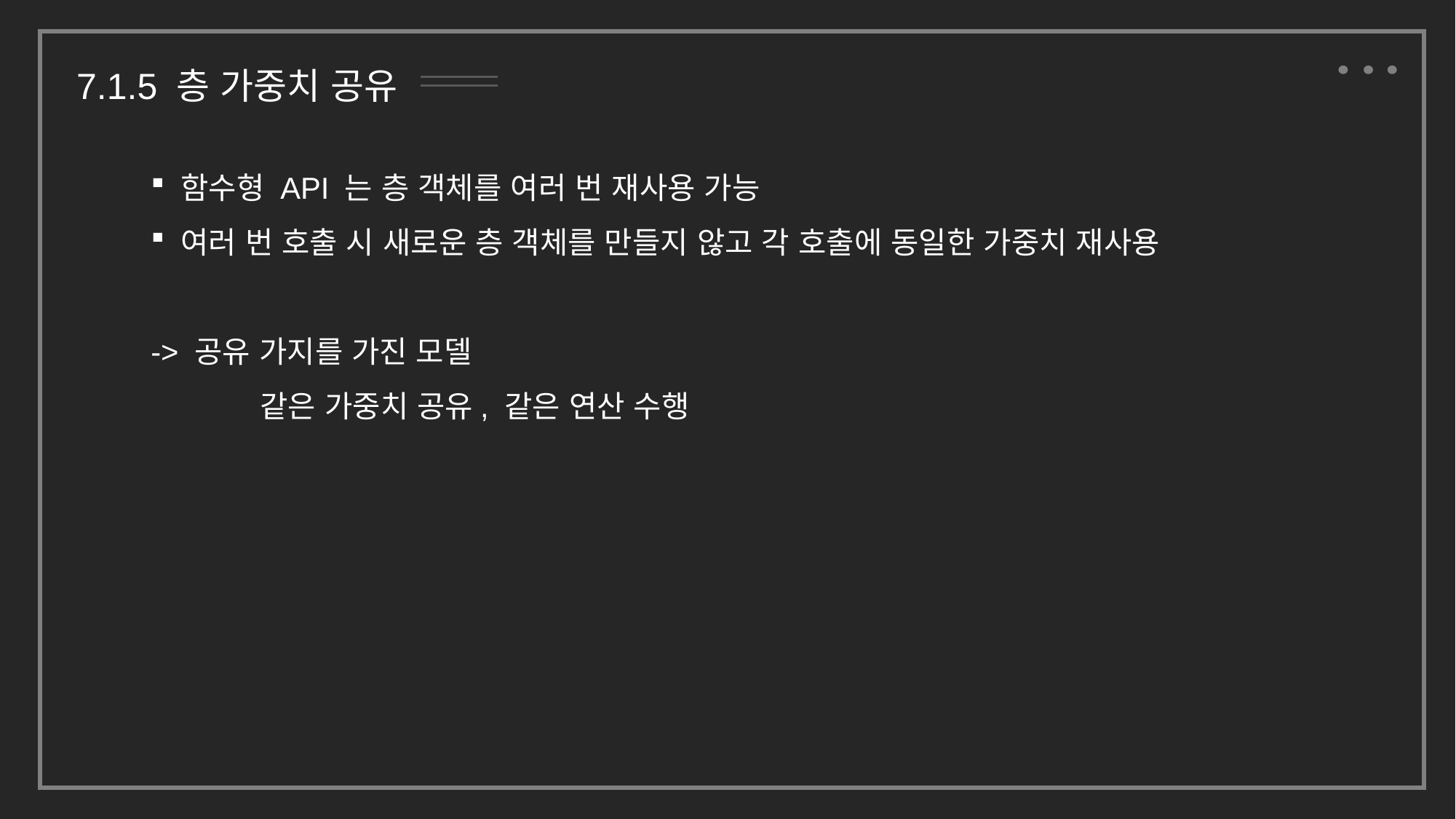

7.1.5 층 가중치 공유

 함수형 API 는 층 객체를 여러 번 재사용 가능
 여러 번 호출 시 새로운 층 객체를 만들지 않고 각 호출에 동일한 가중치 재사용

-> 공유 가지를 가진 모델
	같은 가중치 공유, 같은 연산 수행